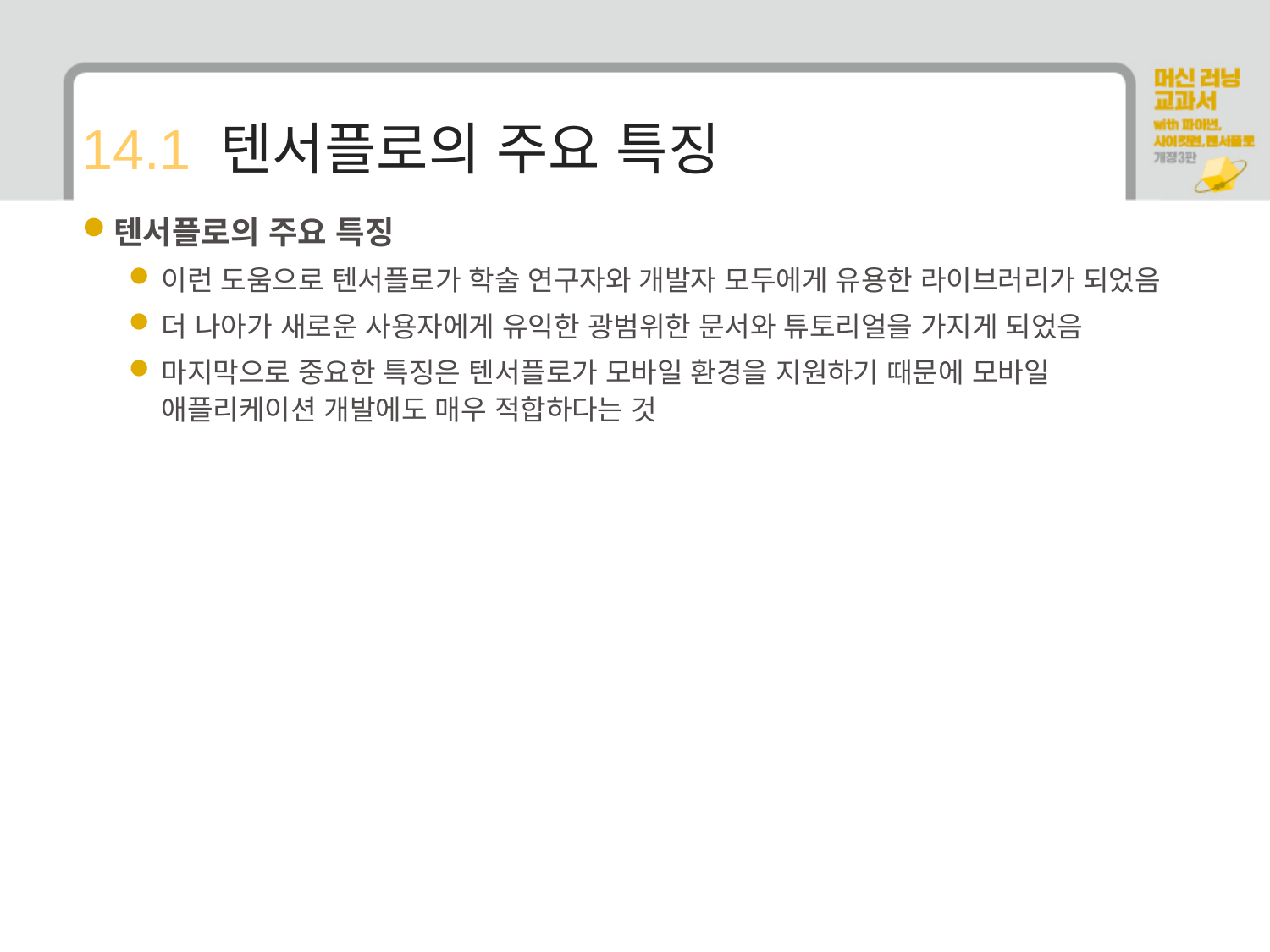

# 14.1 텐서플로의 주요 특징
텐서플로의 주요 특징
이런 도움으로 텐서플로가 학술 연구자와 개발자 모두에게 유용한 라이브러리가 되었음
더 나아가 새로운 사용자에게 유익한 광범위한 문서와 튜토리얼을 가지게 되었음
마지막으로 중요한 특징은 텐서플로가 모바일 환경을 지원하기 때문에 모바일 애플리케이션 개발에도 매우 적합하다는 것